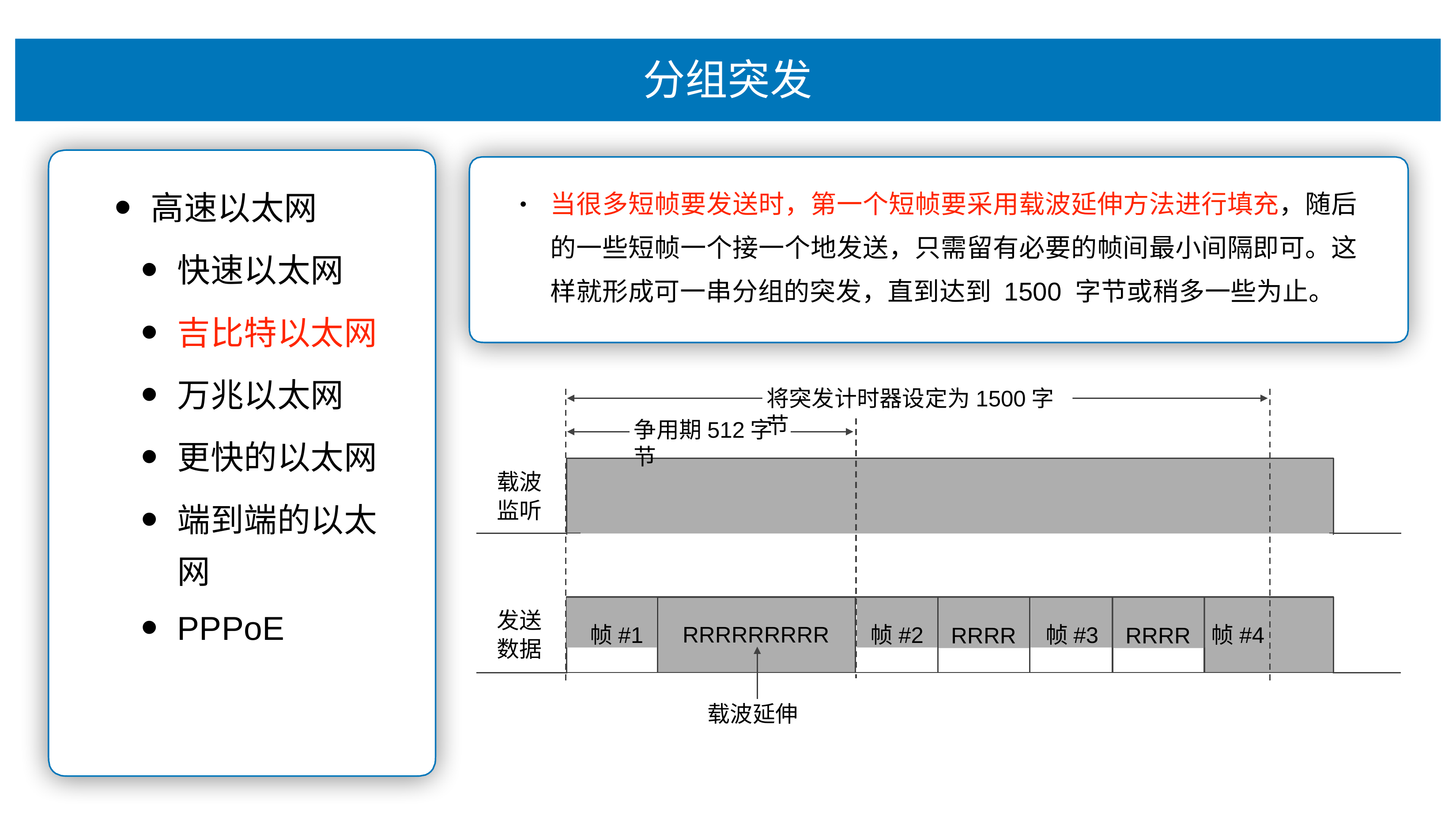

# 分组突发

当很多短帧要发送时，第⼀个短帧要采⽤载波延伸⽅法进⾏填充，随后 的⼀些短帧⼀个接⼀个地发送，只需留有必要的帧间最⼩间隔即可。这 样就形成可⼀串分组的突发，直到达到 1500 字节或稍多⼀些为⽌。
⾼速以太⽹
快速以太⽹
吉⽐特以太⽹
万兆以太⽹
•

将突发计时器设定为1500字节

争⽤期512字节

更快的以太⽹
端到端的以太
⽹
PPPoE

载波 监听

帧#1
帧#2

RRRR
帧#3

RRRR
帧#4
发送 数据
RRRRRRRRR

载波延伸